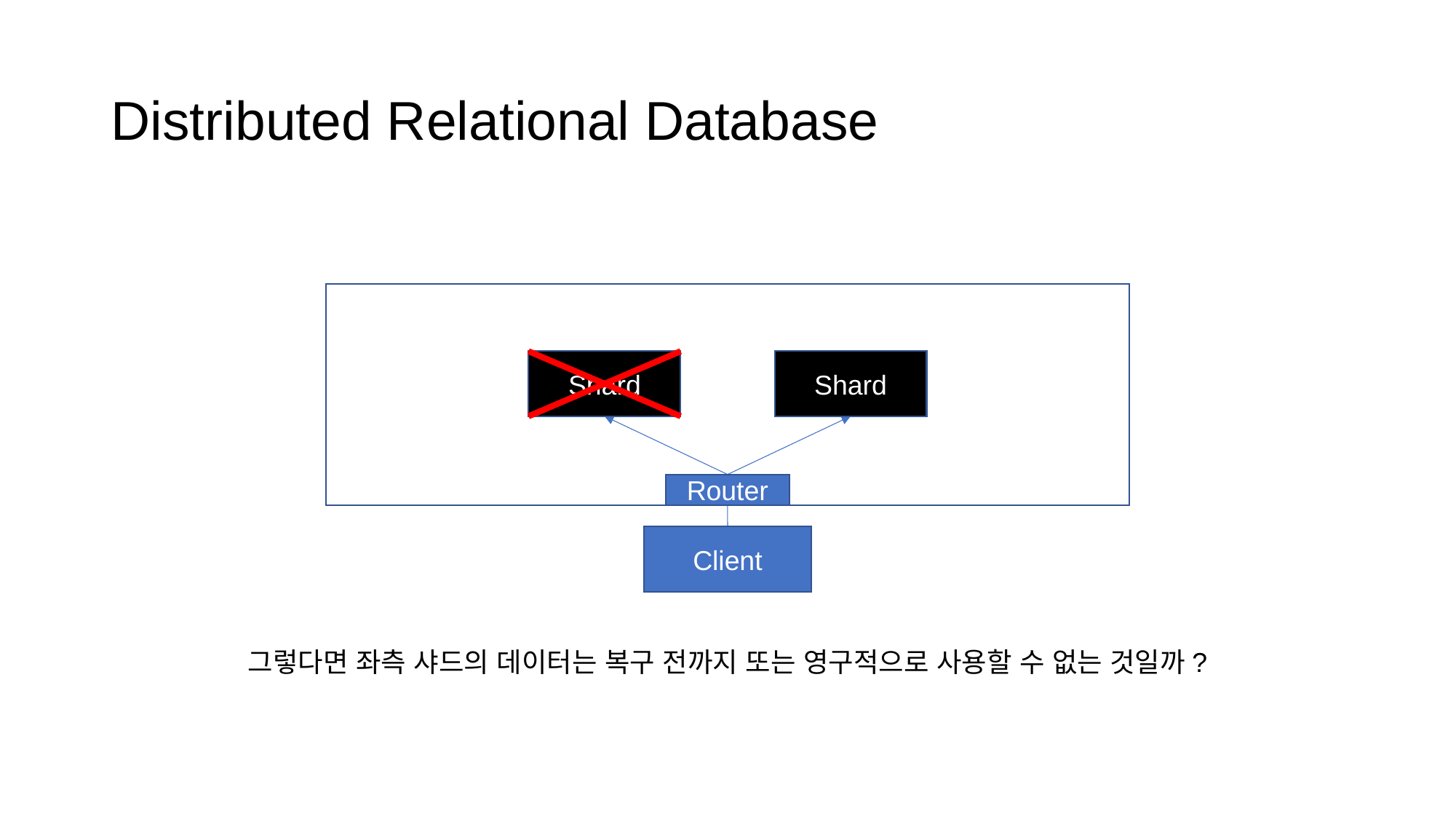

# Distributed Relational Database

Shard
Shard
Router
Client
그렇다면 좌측 샤드의 데이터는 복구 전까지 또는 영구적으로 사용할 수 없는 것일까?